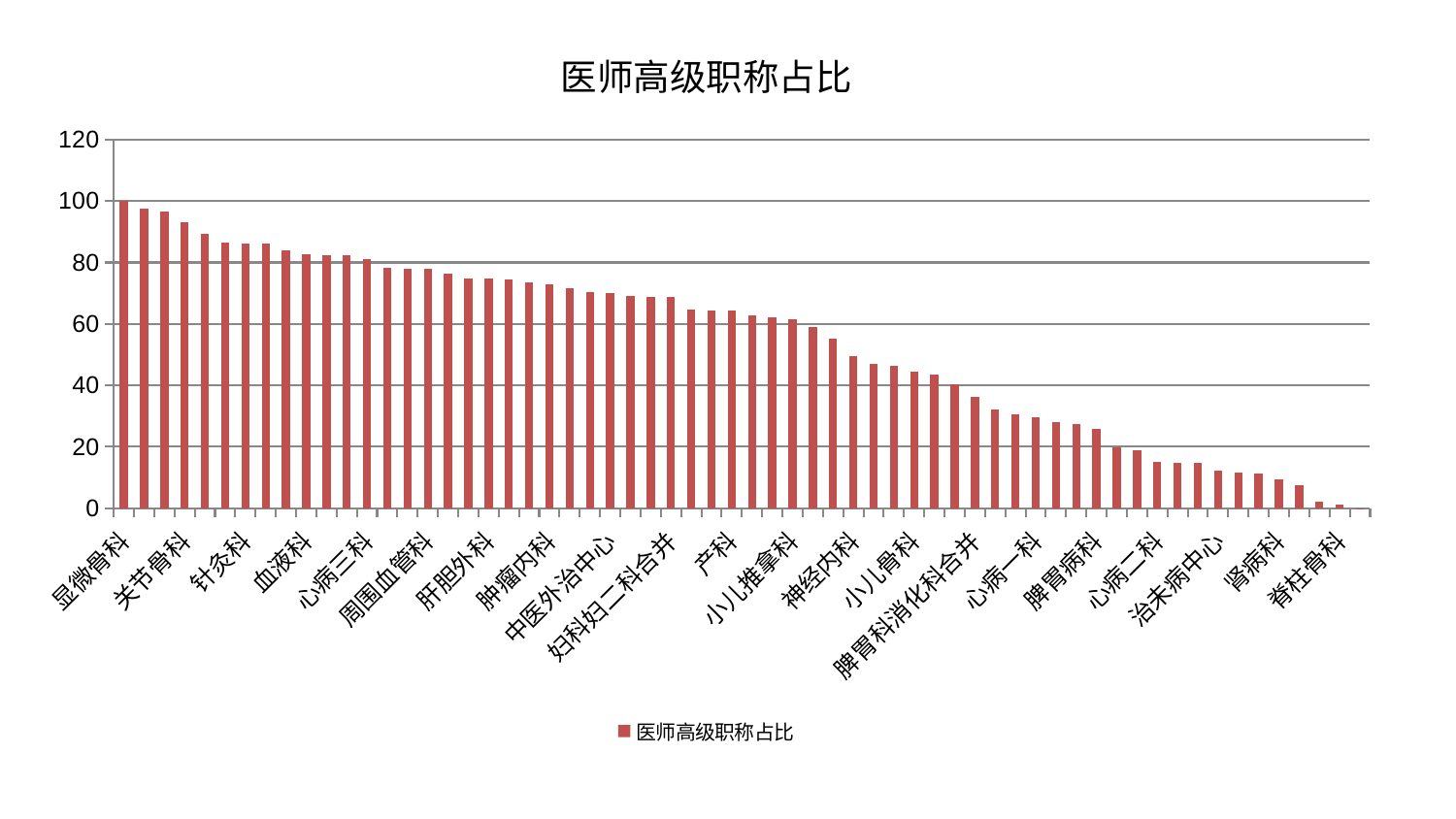

### Chart: 医师高级职称占比

| Category | 医师高级职称占比 |
|---|---|
| 显微骨科 | 100.0 |
| 推拿科 | 97.66583547847624 |
| 胸外科 | 96.65101523666006 |
| 关节骨科 | 92.96897679279513 |
| 微创骨科 | 89.41724647495158 |
| 妇科 | 86.57883186098265 |
| 针灸科 | 86.06388098525338 |
| 老年医学科 | 86.0444499596454 |
| 口腔科 | 83.86013618469174 |
| 血液科 | 82.66091326810783 |
| 美容皮肤科 | 82.49014363802848 |
| 男科 | 82.4774101243451 |
| 心病三科 | 81.28006920822277 |
| 乳腺甲状腺外科 | 78.13887120703106 |
| 耳鼻喉科 | 78.05640810115598 |
| 周围血管科 | 78.04283823178693 |
| 风湿病科 | 76.50324604086445 |
| 神经外科 | 74.93663149224683 |
| 肝胆外科 | 74.6812663876993 |
| 综合内科 | 74.3950020580537 |
| 运动损伤骨科 | 73.4394544965786 |
| 肿瘤内科 | 72.76994176297777 |
| 脑病三科 | 71.71673592617704 |
| 眼科 | 70.50385103262268 |
| 中医外治中心 | 70.08866718079052 |
| 身心医学科 | 69.17450704329629 |
| 康复科 | 68.92593041501773 |
| 妇科妇二科合并 | 68.69127671630179 |
| 内分泌科 | 64.60596766315655 |
| 东区肾病科 | 64.44210755768579 |
| 产科 | 64.43756328231113 |
| 肛肠科 | 62.901214276423346 |
| 肝病科 | 62.07673811284573 |
| 小儿推拿科 | 61.47941081494294 |
| 皮肤科 | 58.92422636247541 |
| 脑病二科 | 55.32962371550778 |
| 神经内科 | 49.63344073479083 |
| 心血管内科 | 47.03595901850322 |
| 中医经典科 | 46.31121276313822 |
| 小儿骨科 | 44.50595102678483 |
| 重症医学科 | 43.49554831219028 |
| 妇二科 | 40.24200846700095 |
| 脾胃科消化科合并 | 36.250319501595335 |
| 医院 | 32.22509824981443 |
| 脑病一科 | 30.699275087807937 |
| 心病一科 | 29.669381741671657 |
| 呼吸内科 | 27.988037383713174 |
| 泌尿外科 | 27.328657343108194 |
| 脾胃病科 | 25.699020249300037 |
| 创伤骨科 | 19.938974825004525 |
| 心病四科 | 18.922173523404336 |
| 心病二科 | 14.947465527503146 |
| 儿科 | 14.881781489000712 |
| 骨科 | 14.774472836689407 |
| 治未病中心 | 12.194274919800998 |
| 东区重症医学科 | 11.669298030639803 |
| 西区重症医学科 | 11.19751552570192 |
| 肾病科 | 9.377477244059618 |
| 消化内科 | 7.41543024928101 |
| 普通外科 | 2.160277092376108 |
| 脊柱骨科 | 1.2613052552234676 |
| 肾脏内科 | 0.050711639676140945 |
234